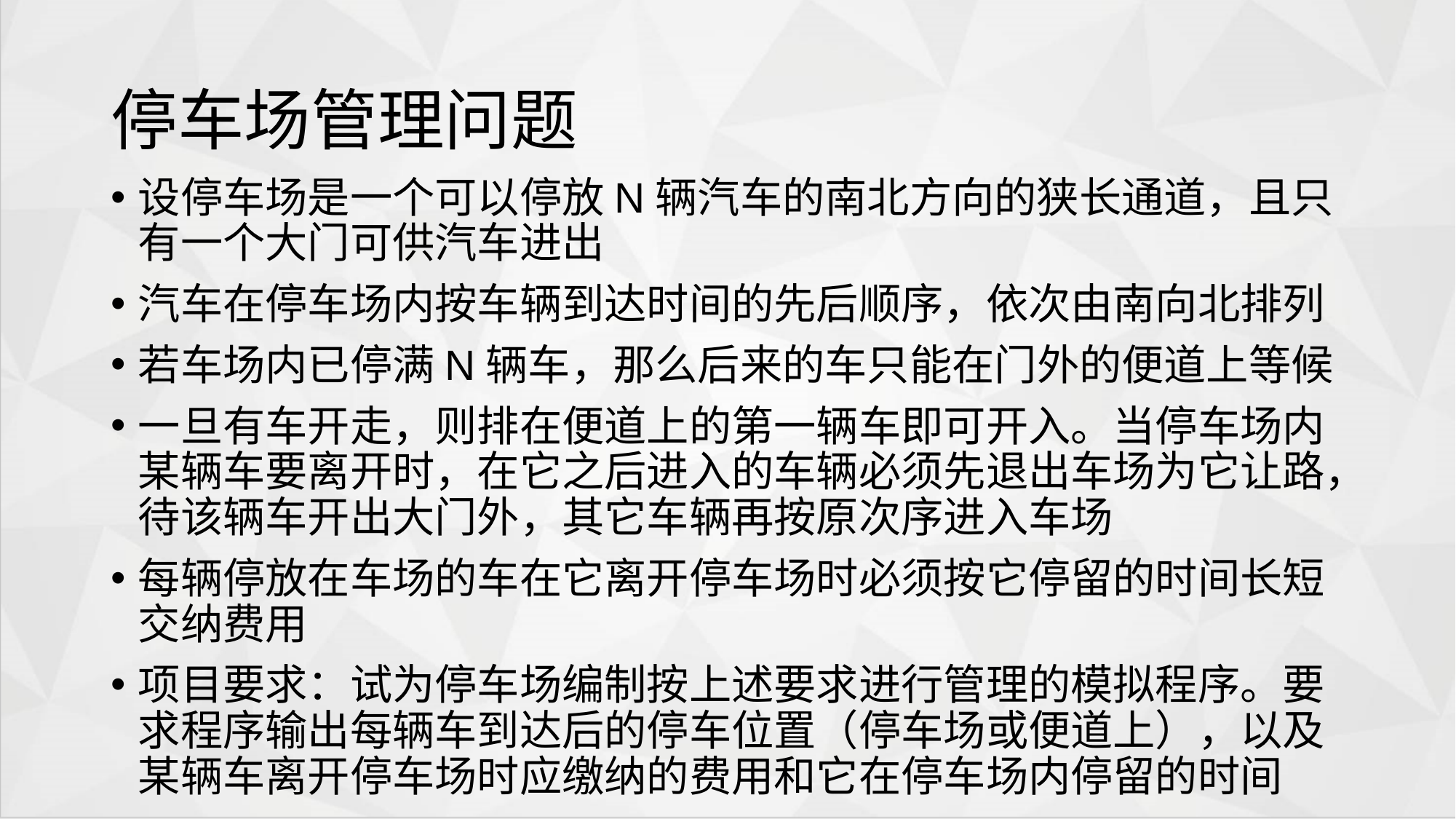

# 停车场管理问题
设停车场是一个可以停放N辆汽车的南北方向的狭长通道，且只有一个大门可供汽车进出
汽车在停车场内按车辆到达时间的先后顺序，依次由南向北排列
若车场内已停满N辆车，那么后来的车只能在门外的便道上等候
一旦有车开走，则排在便道上的第一辆车即可开入。当停车场内某辆车要离开时，在它之后进入的车辆必须先退出车场为它让路，待该辆车开出大门外，其它车辆再按原次序进入车场
每辆停放在车场的车在它离开停车场时必须按它停留的时间长短交纳费用
项目要求：试为停车场编制按上述要求进行管理的模拟程序。要求程序输出每辆车到达后的停车位置（停车场或便道上），以及某辆车离开停车场时应缴纳的费用和它在停车场内停留的时间